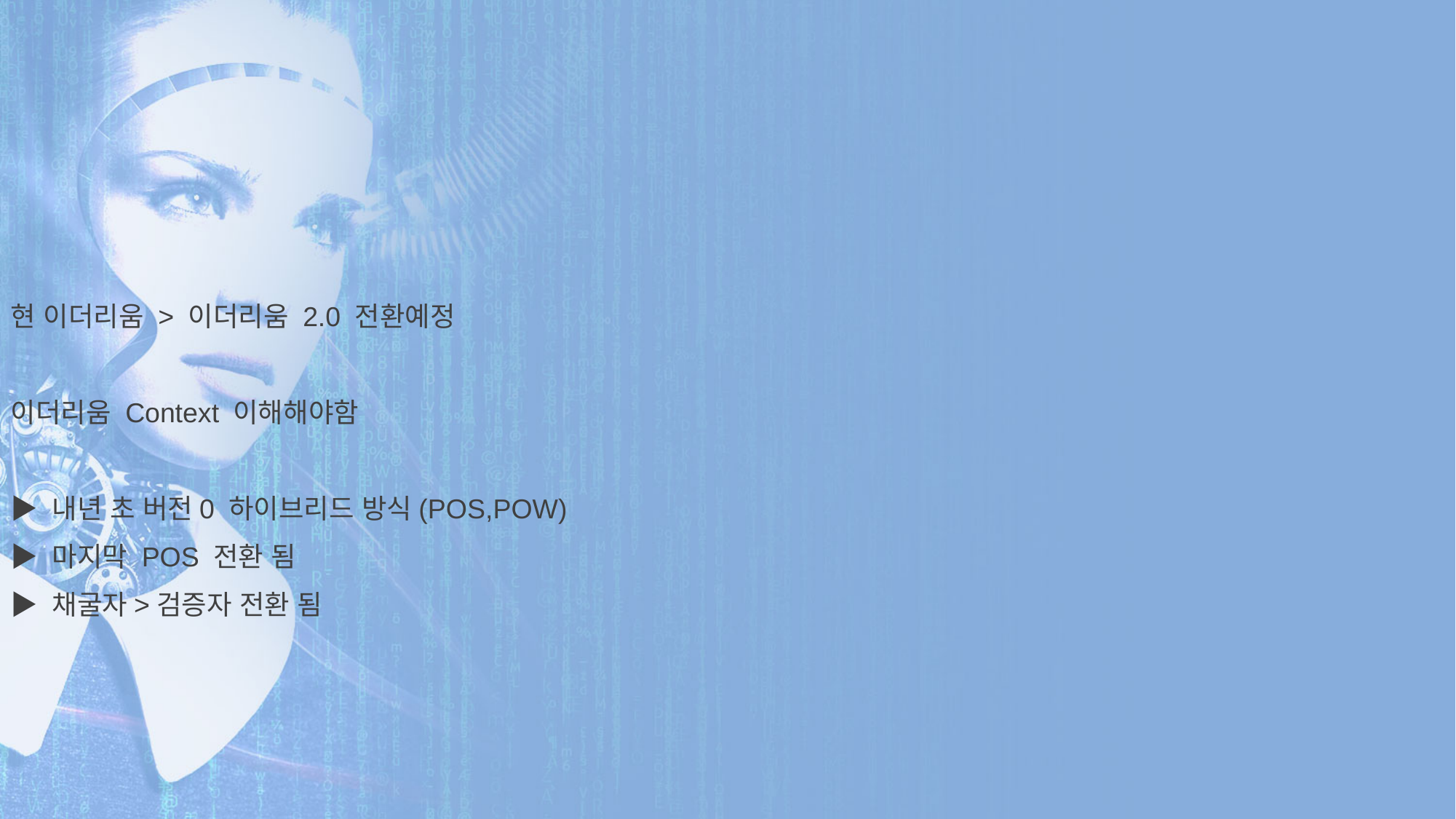

현 이더리움 > 이더리움 2.0 전환예정

이더리움 Context 이해해야함

▶ 내년 초 버전0 하이브리드 방식(POS,POW)
▶ 마지막 POS 전환 됨
▶ 채굴자>검증자 전환 됨